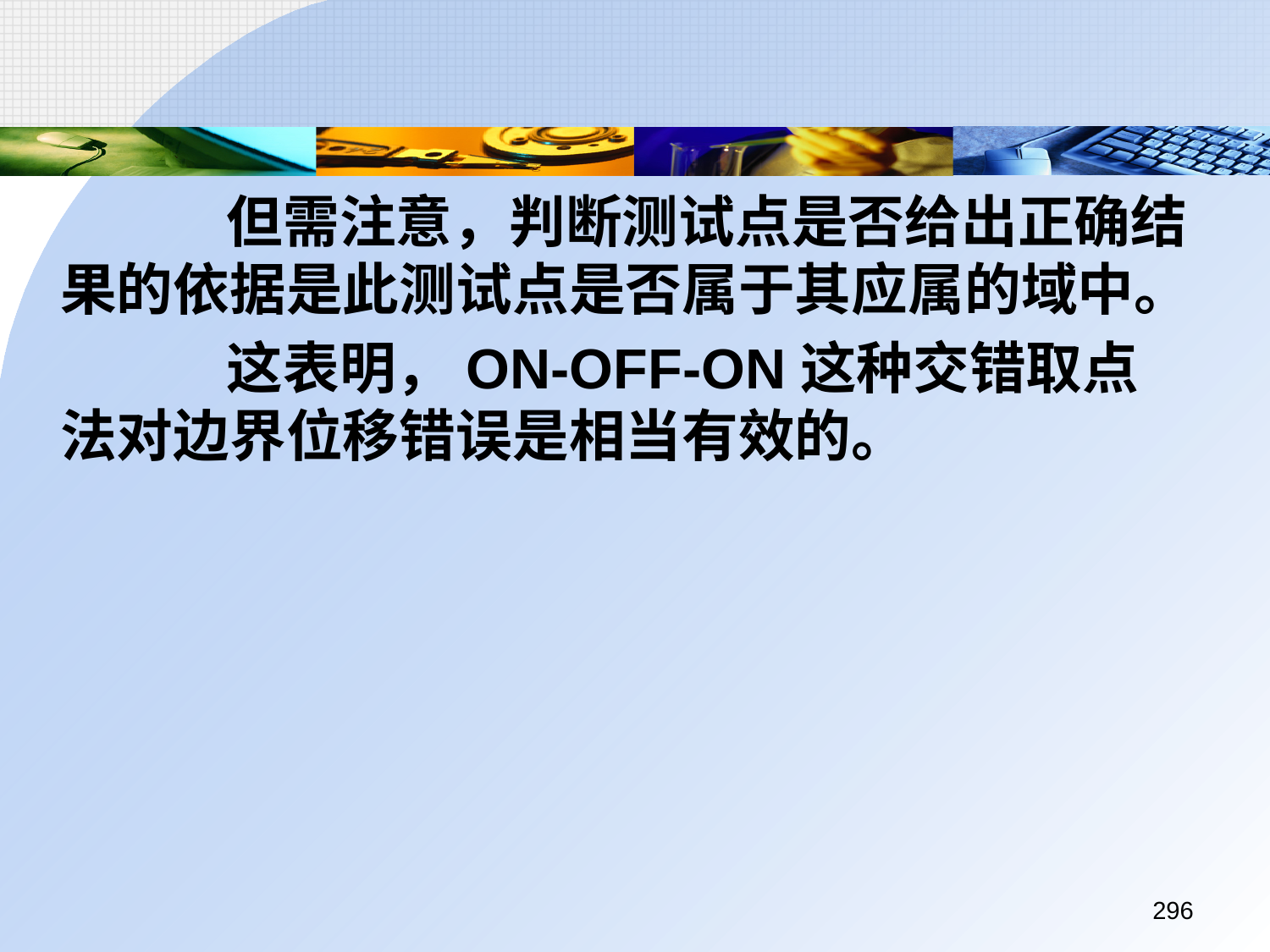

但需注意，判断测试点是否给出正确结果的依据是此测试点是否属于其应属的域中。
		  这表明，ON-OFF-ON这种交错取点法对边界位移错误是相当有效的。

296